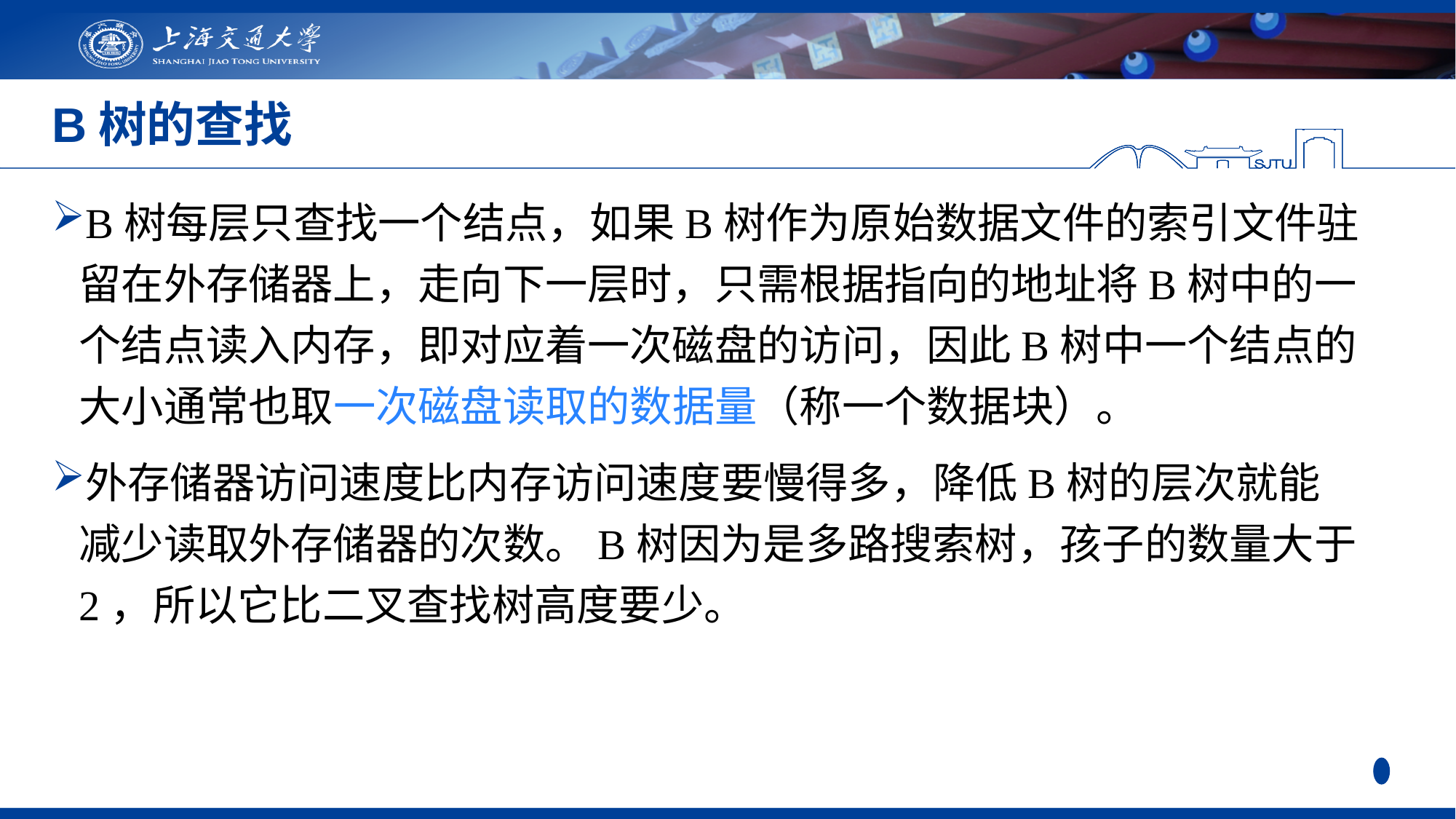

# B树的查找
B树每层只查找一个结点，如果B树作为原始数据文件的索引文件驻留在外存储器上，走向下一层时，只需根据指向的地址将B树中的一个结点读入内存，即对应着一次磁盘的访问，因此B树中一个结点的大小通常也取一次磁盘读取的数据量（称一个数据块）。
外存储器访问速度比内存访问速度要慢得多，降低B树的层次就能减少读取外存储器的次数。B树因为是多路搜索树，孩子的数量大于2，所以它比二叉查找树高度要少。